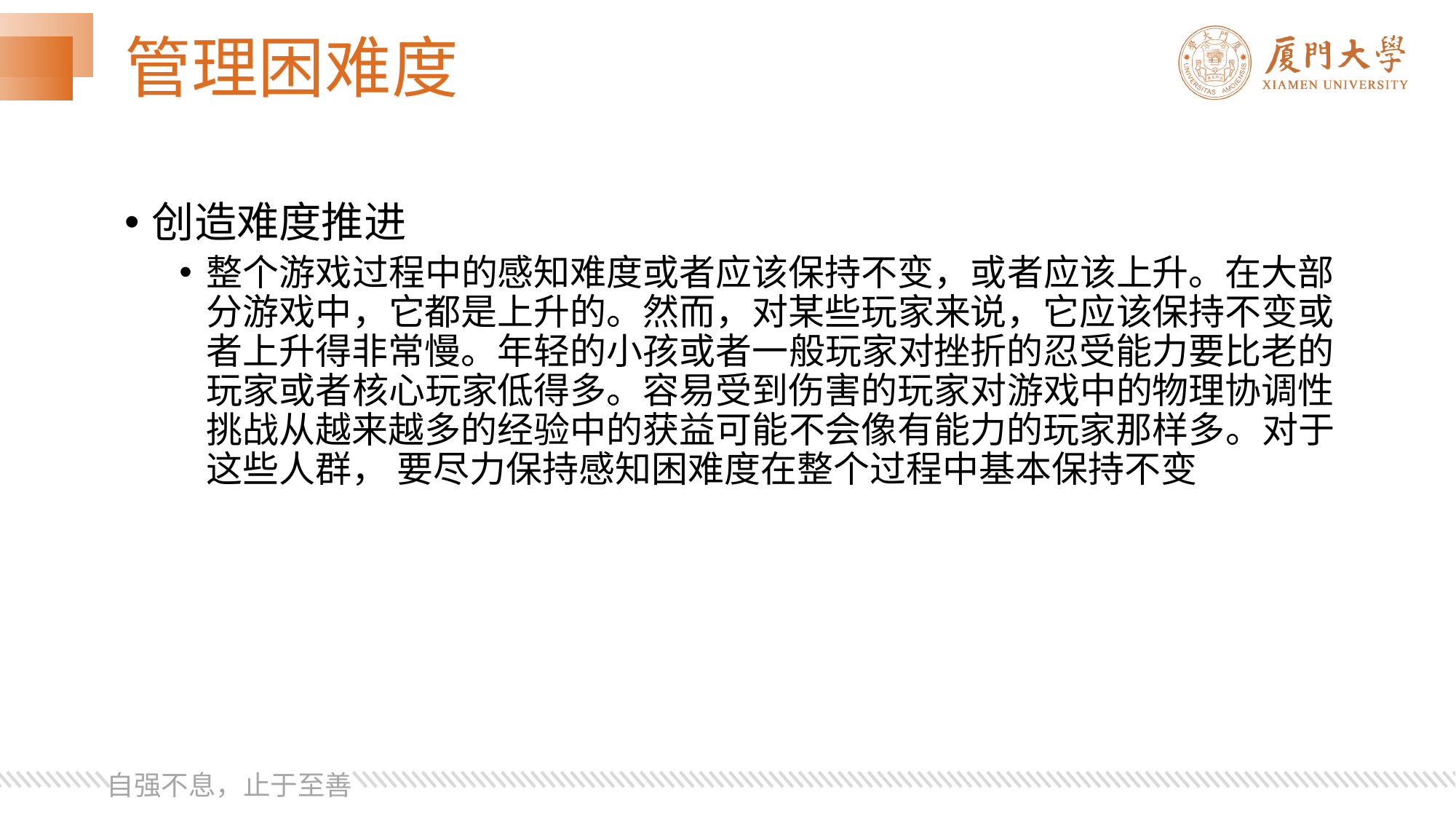

# 管理困难度
创造难度推进
整个游戏过程中的感知难度或者应该保持不变，或者应该上升。在大部分游戏中，它都是上升的。然而，对某些玩家来说，它应该保持不变或者上升得非常慢。年轻的小孩或者一般玩家对挫折的忍受能力要比老的玩家或者核心玩家低得多。容易受到伤害的玩家对游戏中的物理协调性挑战从越来越多的经验中的获益可能不会像有能力的玩家那样多。对于这些人群， 要尽力保持感知困难度在整个过程中基本保持不变